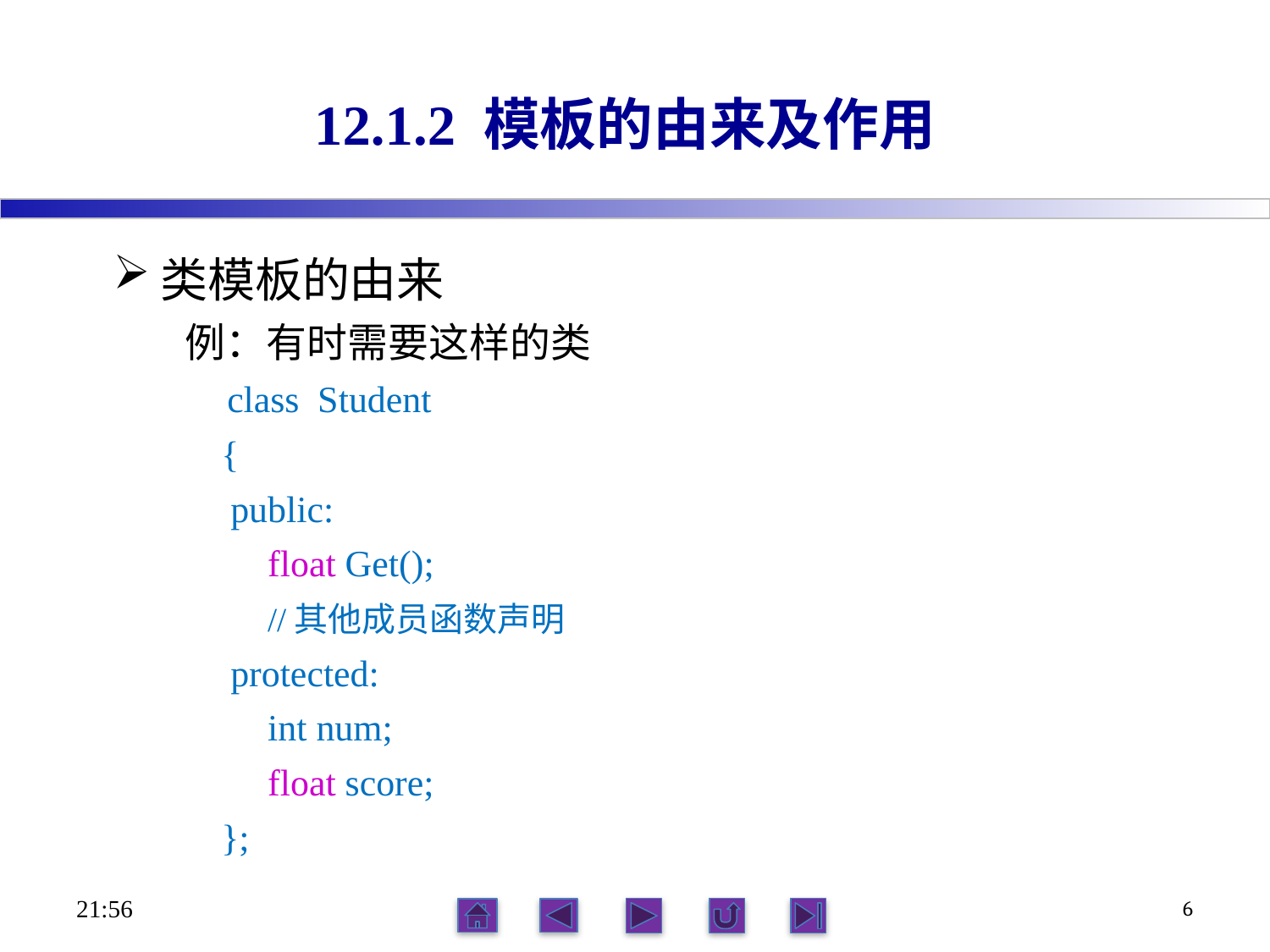

# 12.1.2 模板的由来及作用
类模板的由来
例：有时需要这样的类
 class  Student
{
 public:
     float Get();
     //其他成员函数声明
 protected:
     int num;
     float score;
};

21:56
6